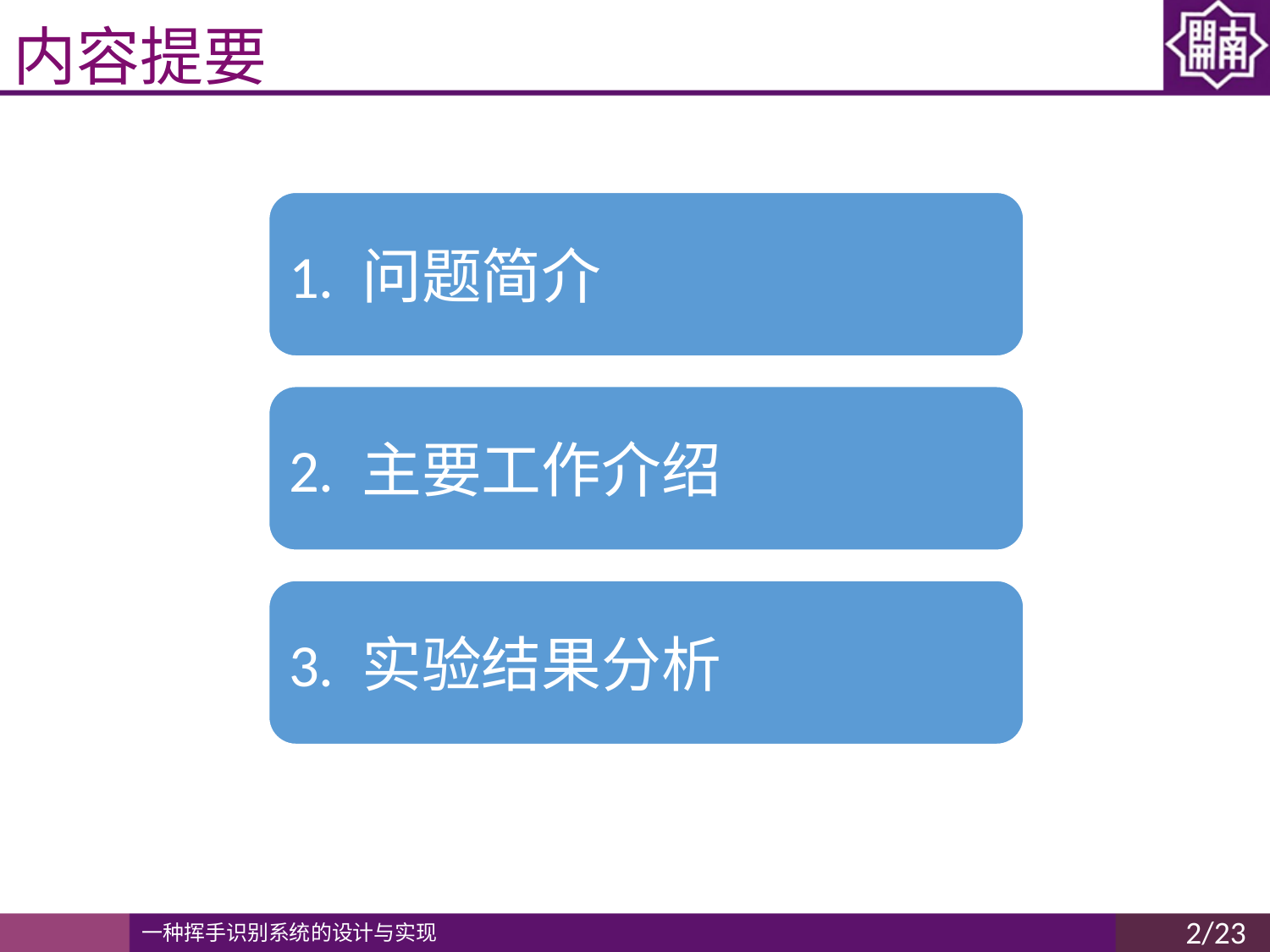

# 内容提要
1. 问题简介
2. 主要工作介绍
3. 实验结果分析
2/23
一种挥手识别系统的设计与实现